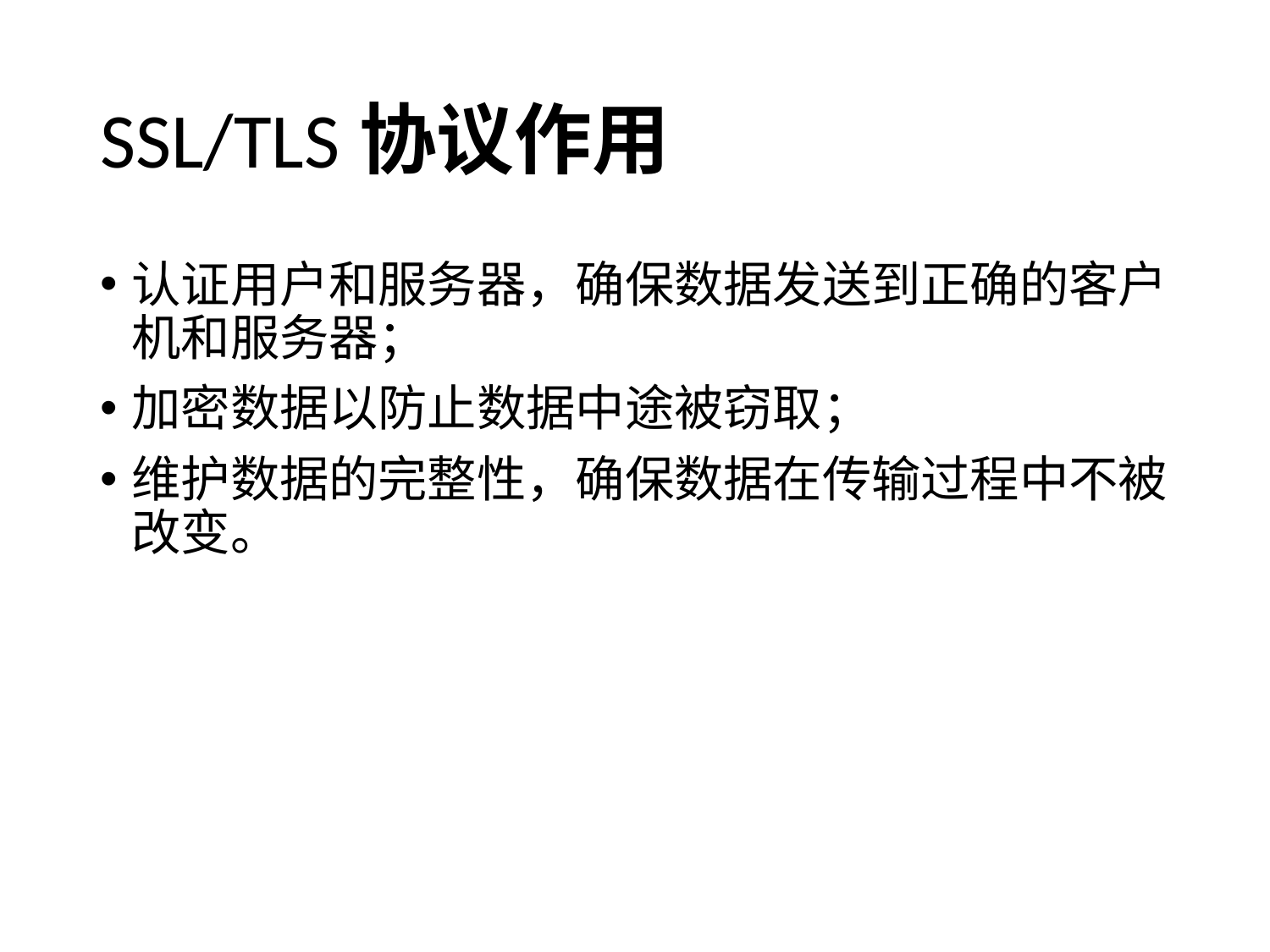

# SSL/TLS协议作用
认证用户和服务器，确保数据发送到正确的客户机和服务器；
加密数据以防止数据中途被窃取；
维护数据的完整性，确保数据在传输过程中不被改变。